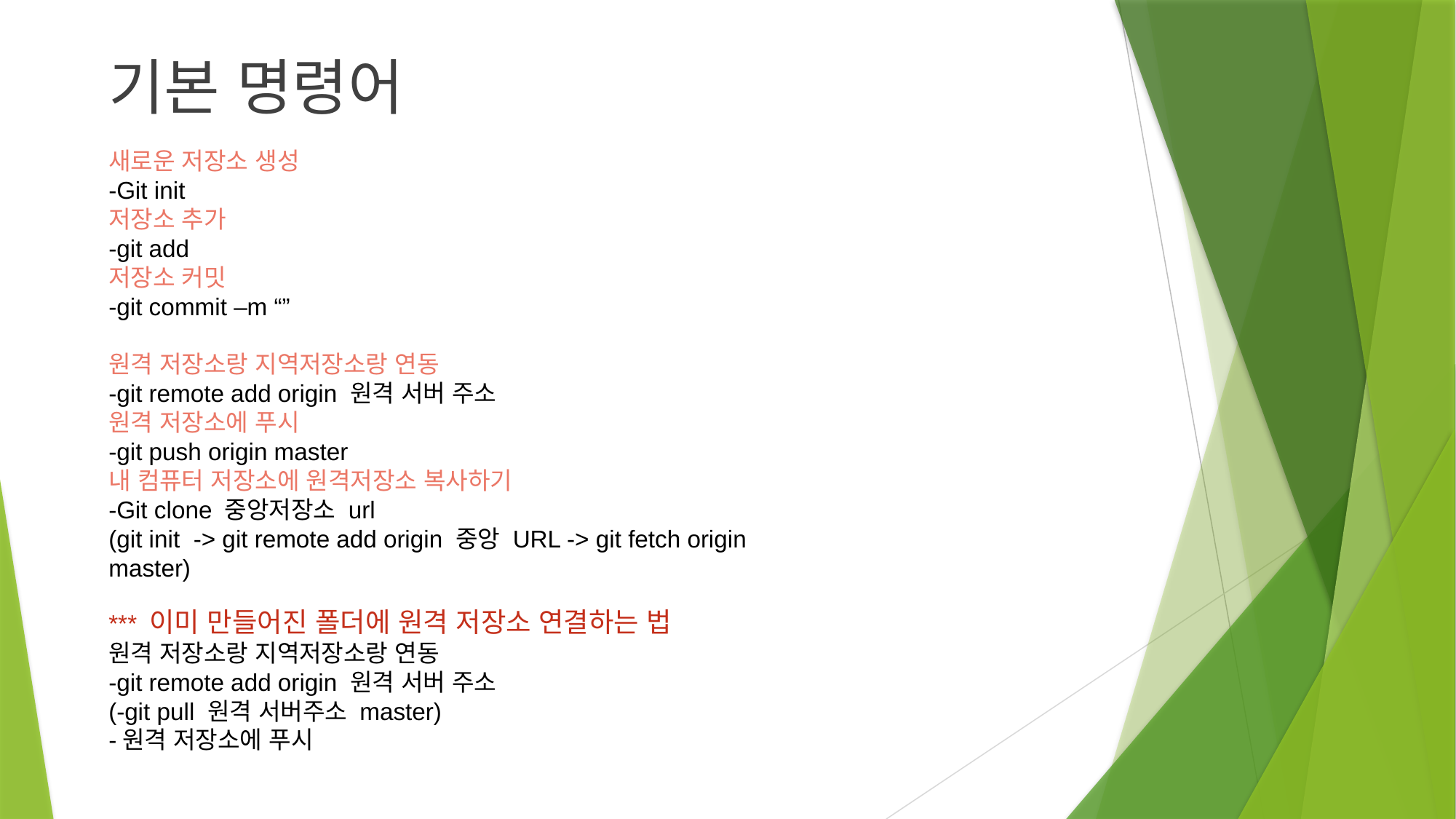

기본 명령어
새로운 저장소 생성
-Git init
저장소 추가
-git add
저장소 커밋
-git commit –m “”

원격 저장소랑 지역저장소랑 연동
-git remote add origin 원격 서버 주소
원격 저장소에 푸시
-git push origin master
내 컴퓨터 저장소에 원격저장소 복사하기
-Git clone 중앙저장소 url
(git init  -> git remote add origin 중앙 URL -> git fetch origin master)

*** 이미 만들어진 폴더에 원격 저장소 연결하는 법
원격 저장소랑 지역저장소랑 연동
-git remote add origin 원격 서버 주소
(-git pull 원격 서버주소 master)
-원격 저장소에 푸시